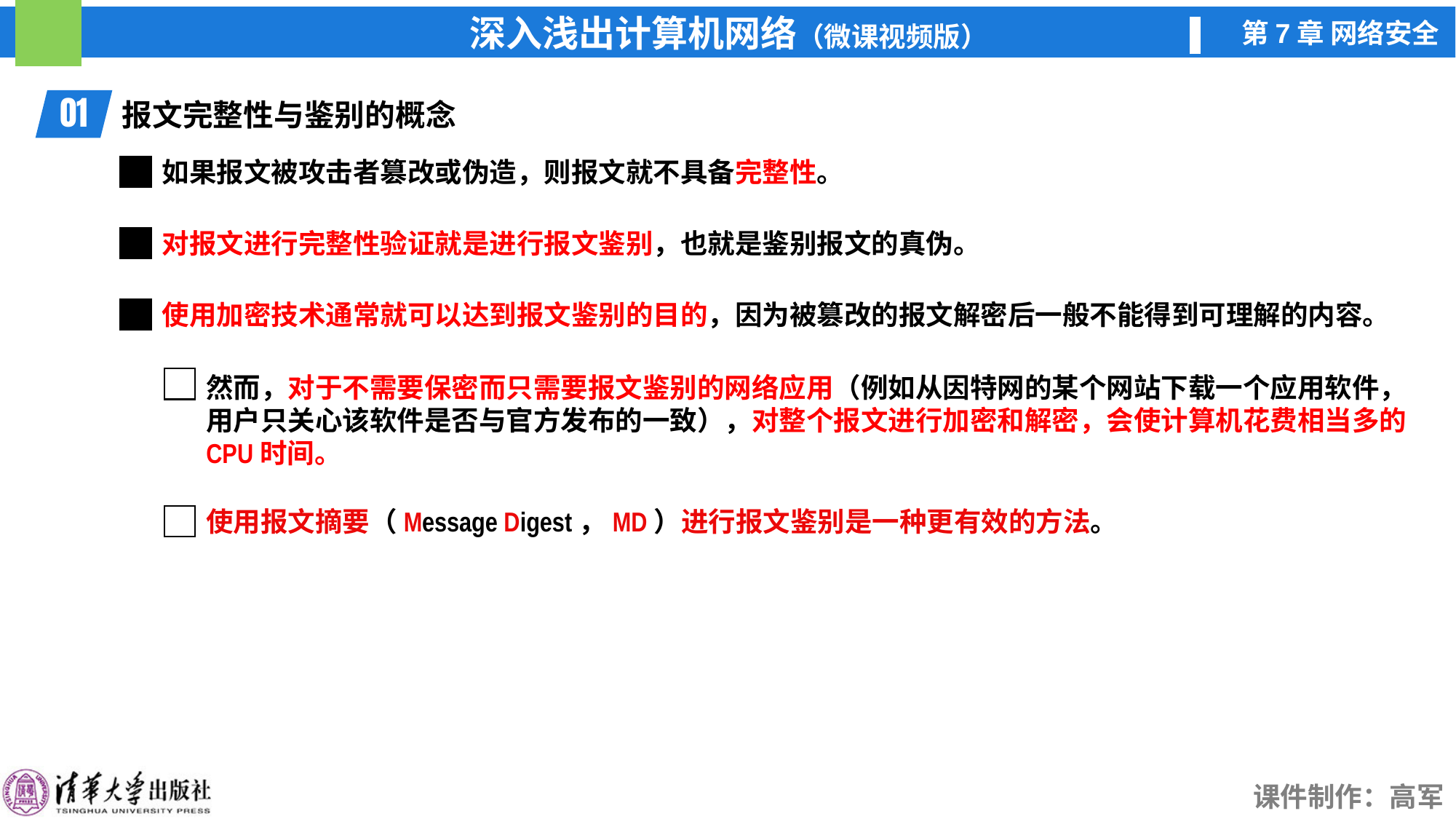

01
报文完整性与鉴别的概念
如果报文被攻击者篡改或伪造，则报文就不具备完整性。

对报文进行完整性验证就是进行报文鉴别，也就是鉴别报文的真伪。

使用加密技术通常就可以达到报文鉴别的目的，因为被篡改的报文解密后一般不能得到可理解的内容。

然而，对于不需要保密而只需要报文鉴别的网络应用（例如从因特网的某个网站下载一个应用软件，用户只关心该软件是否与官方发布的一致），对整个报文进行加密和解密，会使计算机花费相当多的CPU时间。

使用报文摘要（Message Digest，MD）进行报文鉴别是一种更有效的方法。